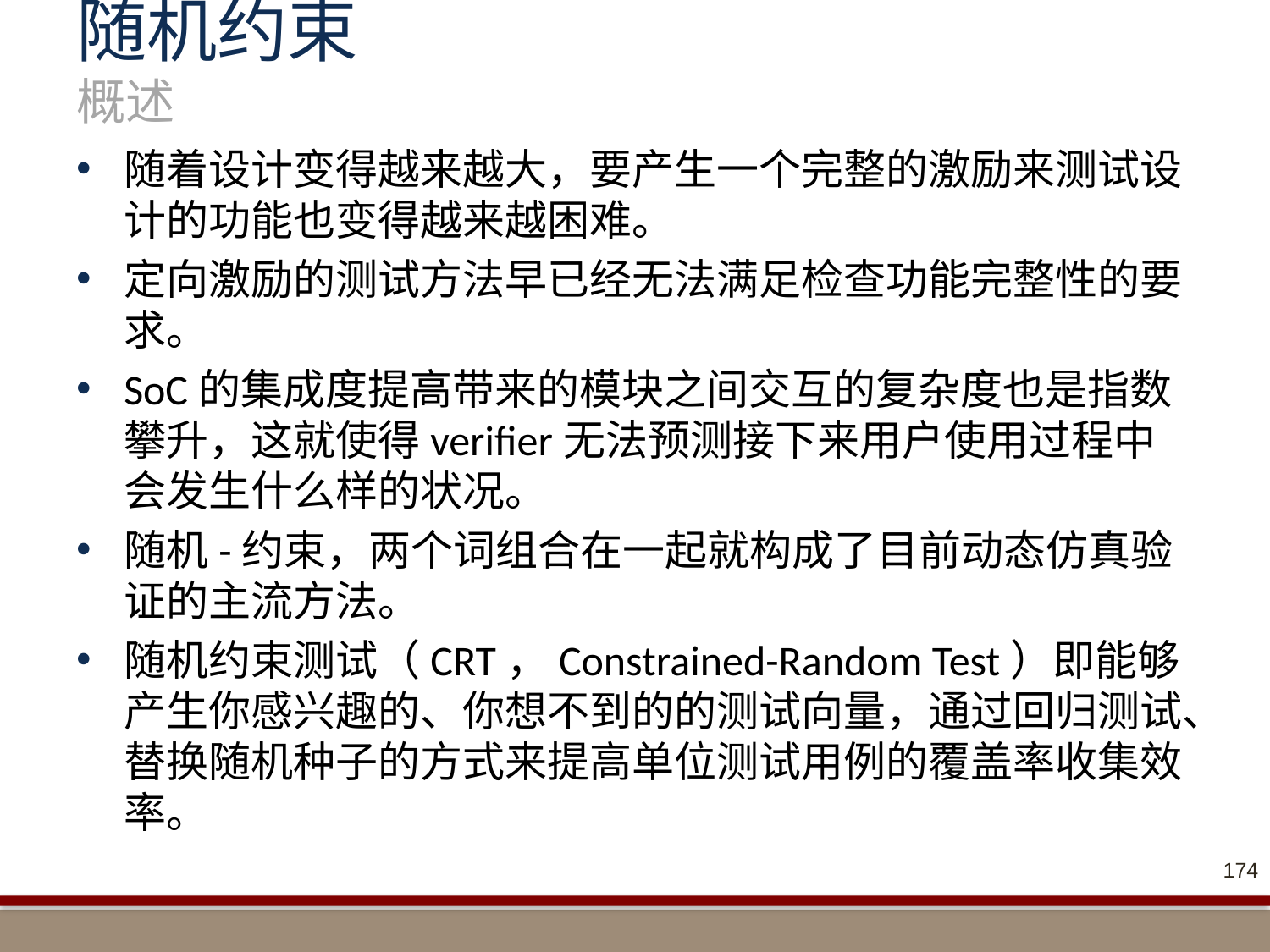

# 随机约束 概述
随着设计变得越来越大，要产生一个完整的激励来测试设计的功能也变得越来越困难。
定向激励的测试方法早已经无法满足检查功能完整性的要求。
SoC的集成度提高带来的模块之间交互的复杂度也是指数攀升，这就使得verifier无法预测接下来用户使用过程中会发生什么样的状况。
随机-约束，两个词组合在一起就构成了目前动态仿真验证的主流方法。
随机约束测试（CRT，Constrained-Random Test）即能够产生你感兴趣的、你想不到的的测试向量，通过回归测试、替换随机种子的方式来提高单位测试用例的覆盖率收集效率。
174